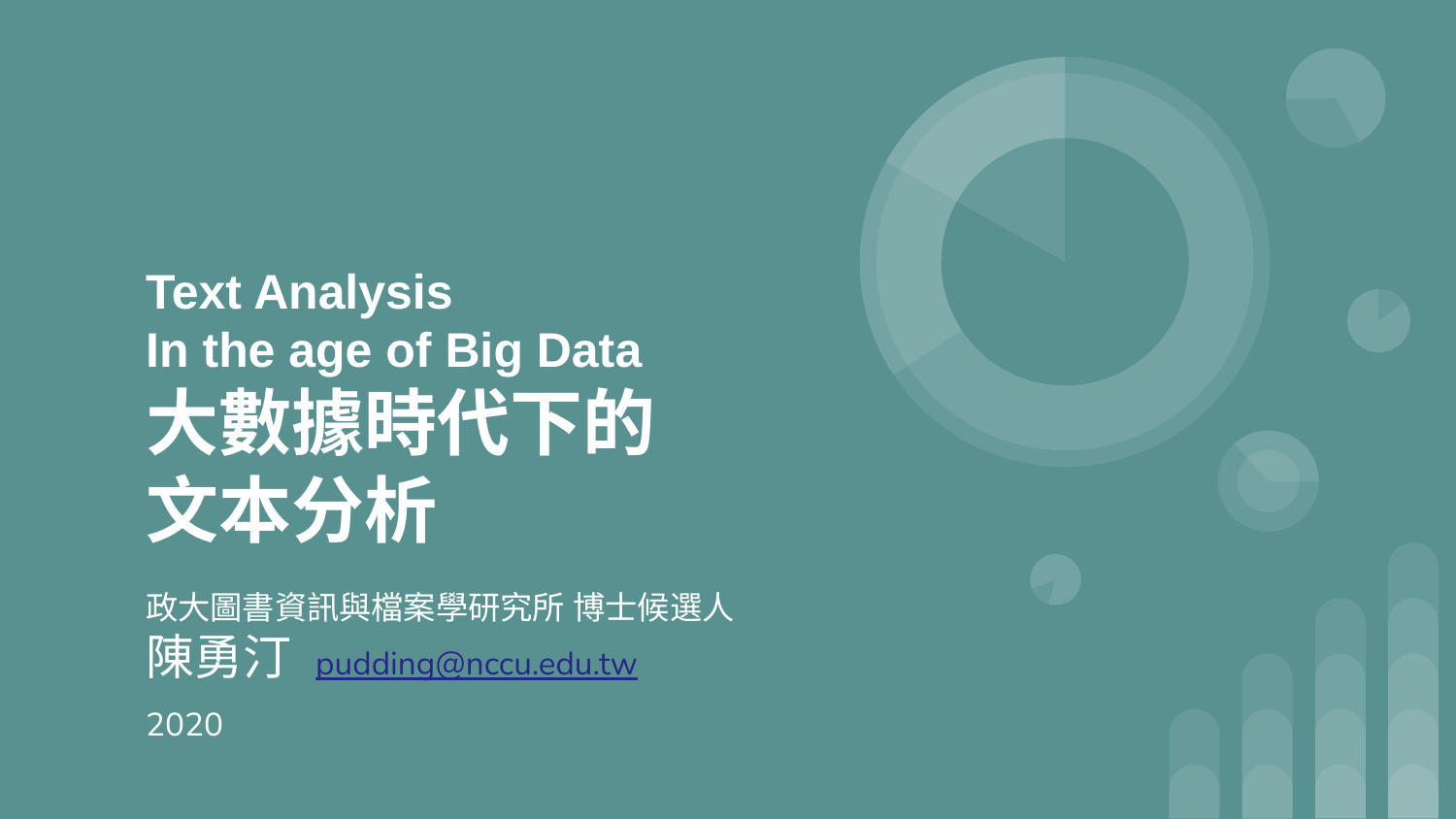

# Text Analysis In the age of Big Data
大數據時代下的
文本分析
政大圖書資訊與檔案學研究所 博士候選人
陳勇汀 pudding@nccu.edu.tw
2020